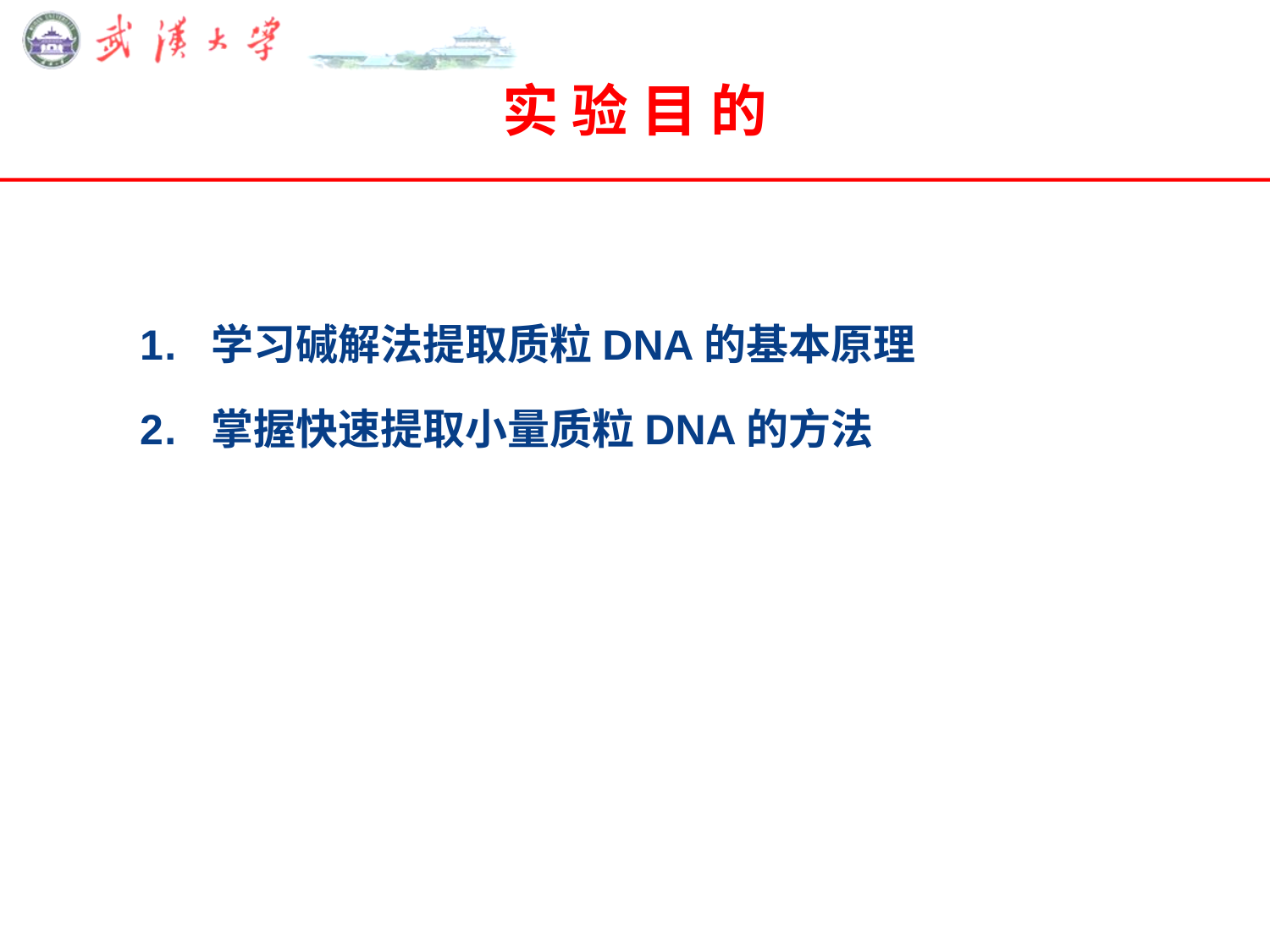

# 实 验 目 的

学习碱解法提取质粒DNA的基本原理
掌握快速提取小量质粒DNA的方法